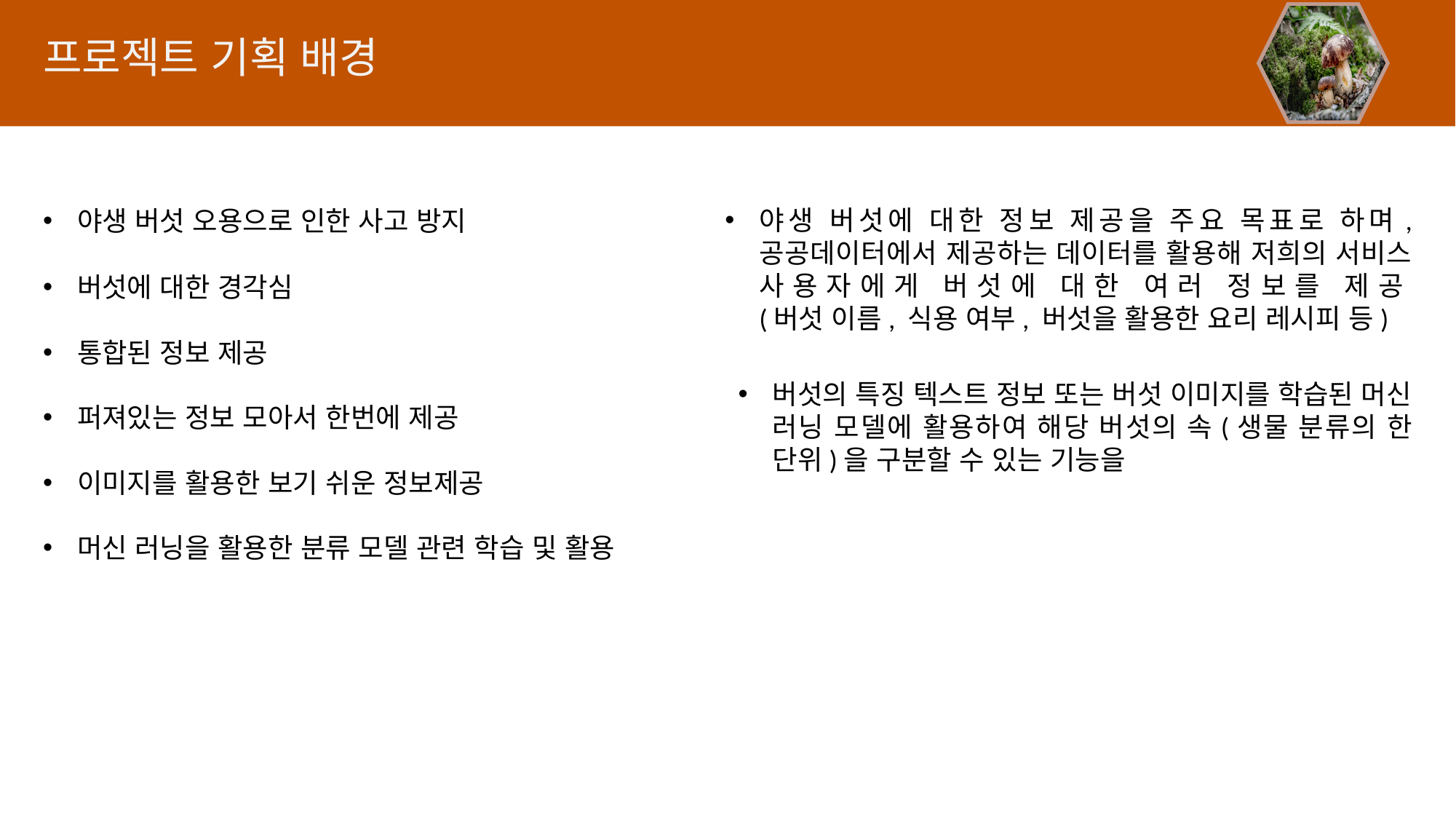

프로젝트 기획 배경
야생 버섯에 대한 정보 제공을 주요 목표로 하며, 공공데이터에서 제공하는 데이터를 활용해 저희의 서비스 사용자에게 버섯에 대한 여러 정보를 제공
(버섯 이름, 식용 여부, 버섯을 활용한 요리 레시피 등)
야생 버섯 오용으로 인한 사고 방지
버섯에 대한 경각심
통합된 정보 제공
버섯의 특징 텍스트 정보 또는 버섯 이미지를 학습된 머신 러닝 모델에 활용하여 해당 버섯의 속(생물 분류의 한 단위)을 구분할 수 있는 기능을
퍼져있는 정보 모아서 한번에 제공
이미지를 활용한 보기 쉬운 정보제공
머신 러닝을 활용한 분류 모델 관련 학습 및 활용